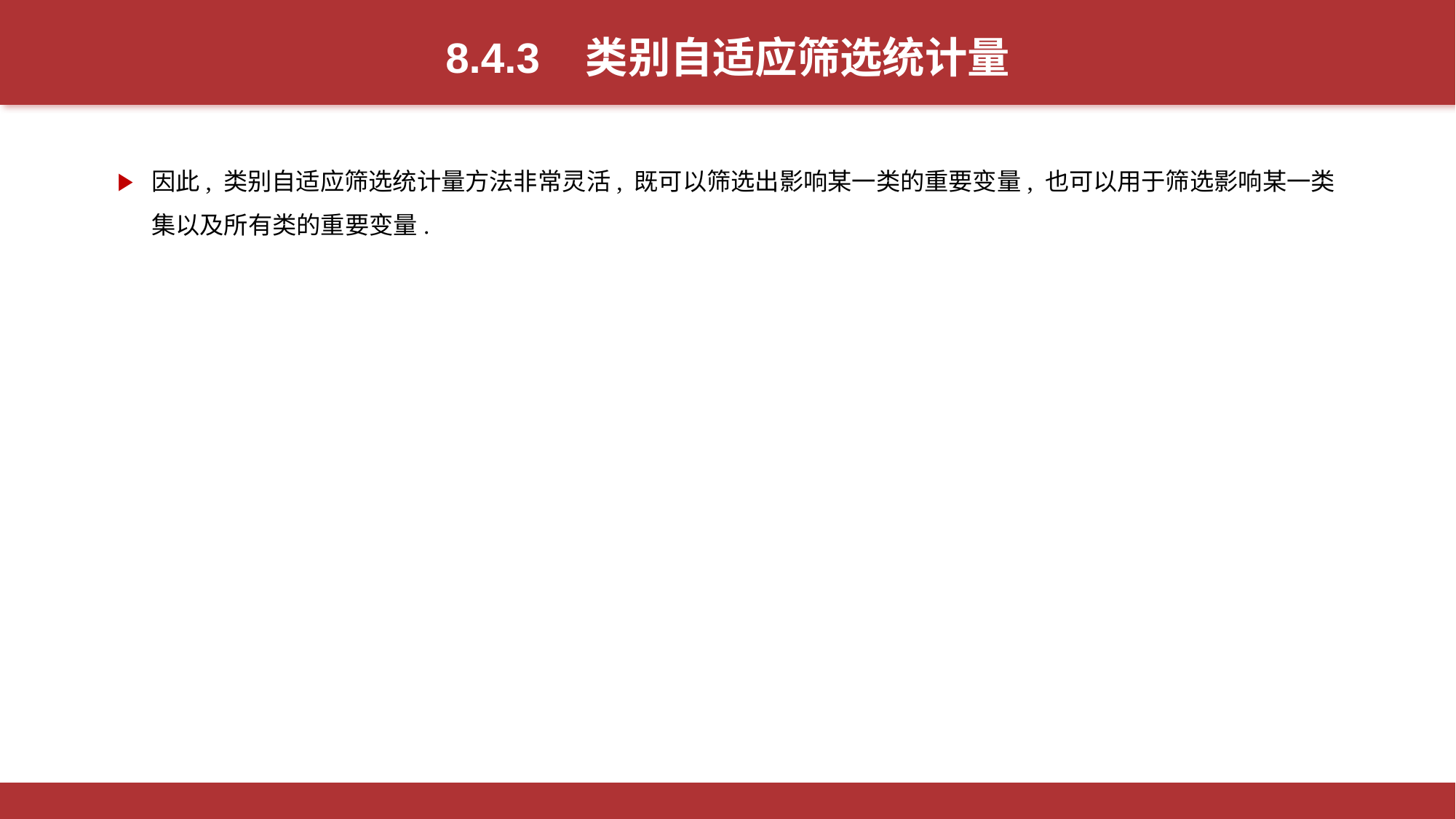

8.4.3   类别自适应筛选统计量
因此, 类别自适应筛选统计量方法非常灵活, 既可以筛选出影响某一类的重要变量, 也可以用于筛选影响某一类集以及所有类的重要变量.